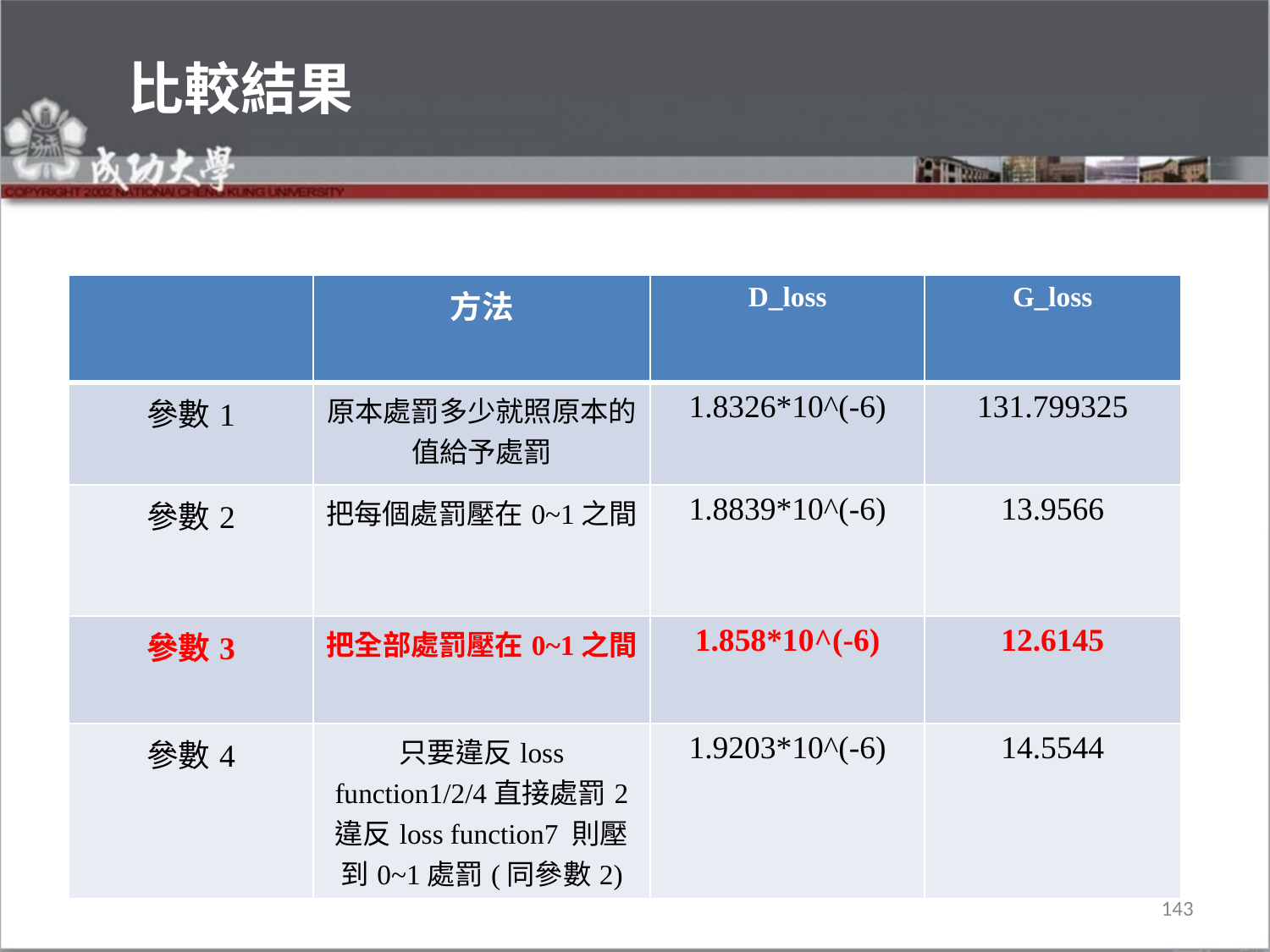

# 比較結果
|  | 方法 | D\_loss | G\_loss |
| --- | --- | --- | --- |
| 參數1 | 原本處罰多少就照原本的值給予處罰 | 1.8326\*10^(-6) | 131.799325 |
| 參數2 | 把每個處罰壓在0~1之間 | 1.8839\*10^(-6) | 13.9566 |
| 參數3 | 把全部處罰壓在0~1之間 | 1.858\*10^(-6) | 12.6145 |
| 參數4 | 只要違反loss function1/2/4直接處罰2 違反loss function7 則壓到0~1處罰(同參數2) | 1.9203\*10^(-6) | 14.5544 |
143